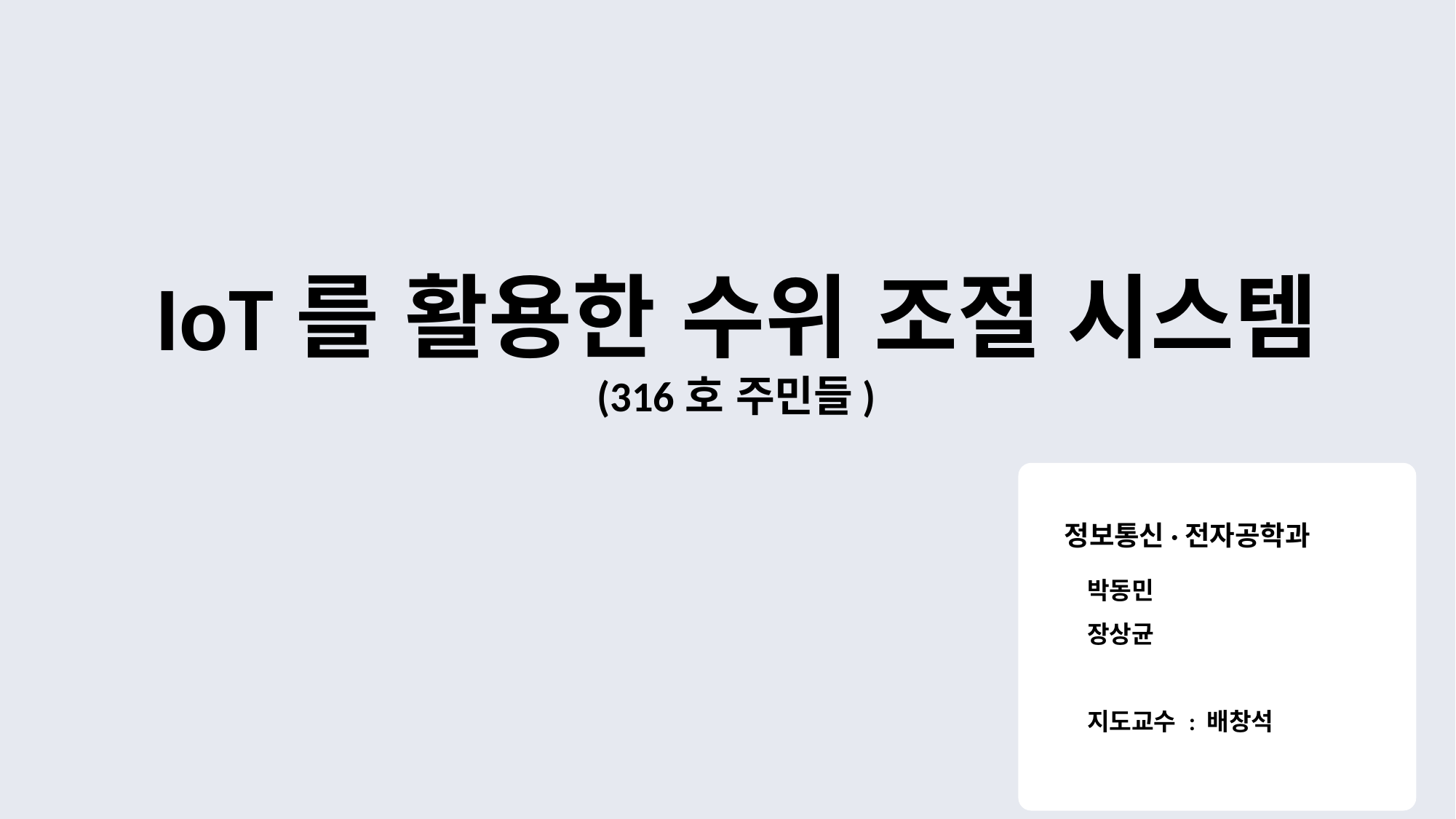

IoT를 활용한 수위 조절 시스템
(316호 주민들)

정보통신·전자공학과
박동민
장상균

지도교수 : 배창석